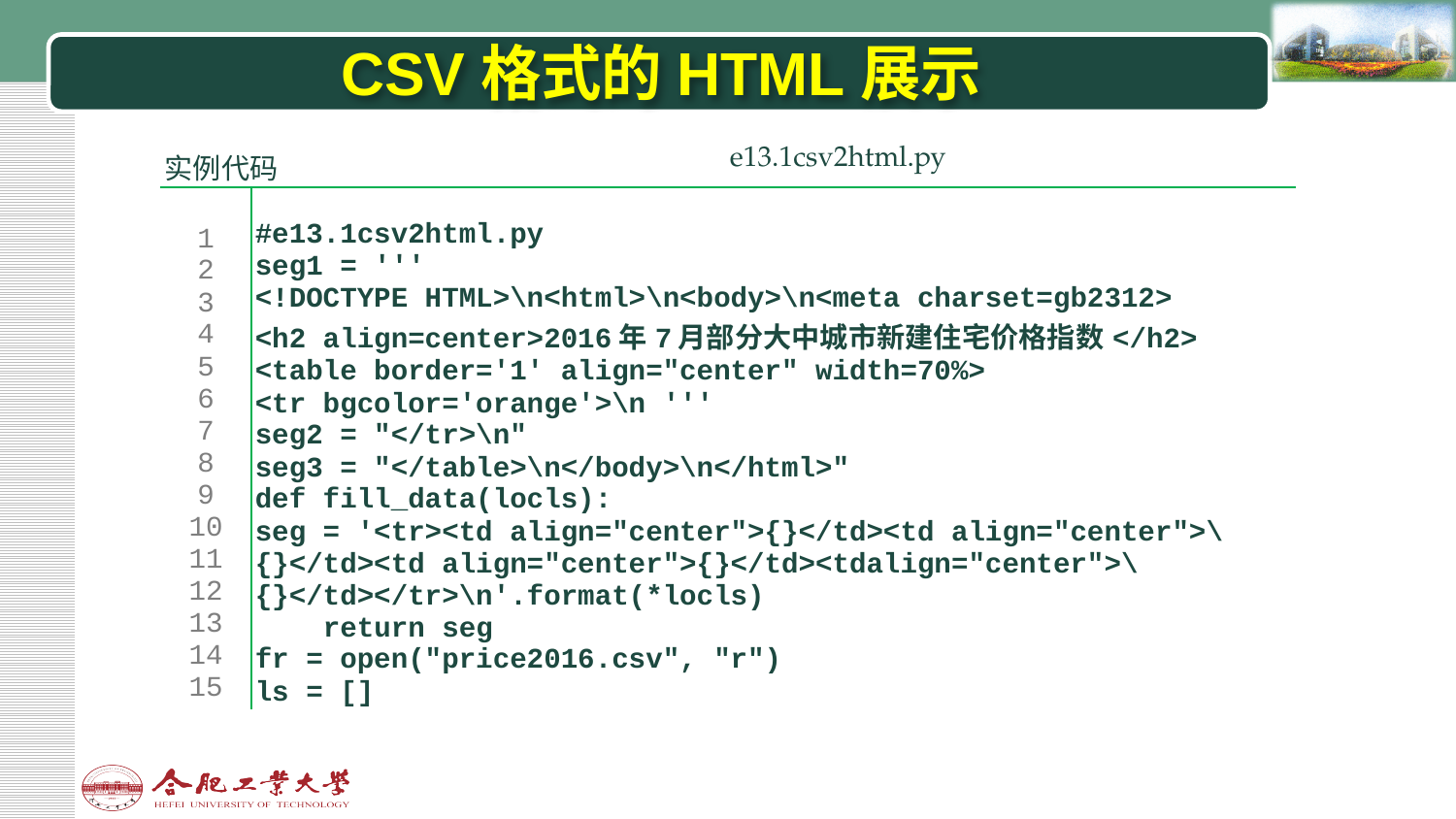

# CSV格式的HTML展示
| 实例代码 |  | e13.1csv2html.py |  |
| --- | --- | --- | --- |
|  |  |  |  |
| 1 2 3 4 5 6 7 8 9 10 11 12 13 14 15 | #e13.1csv2html.py seg1 = ''' <!DOCTYPE HTML>\n<html>\n<body>\n<meta charset=gb2312> <h2 align=center>2016年7月部分大中城市新建住宅价格指数</h2> <table border='1' align="center" width=70%> <tr bgcolor='orange'>\n ''' seg2 = "</tr>\n" seg3 = "</table>\n</body>\n</html>" def fill\_data(locls): seg = '<tr><td align="center">{}</td><td align="center">\ {}</td><td align="center">{}</td><tdalign="center">\ {}</td></tr>\n'.format(\*locls) return seg fr = open("price2016.csv", "r") ls = [] |  |  |